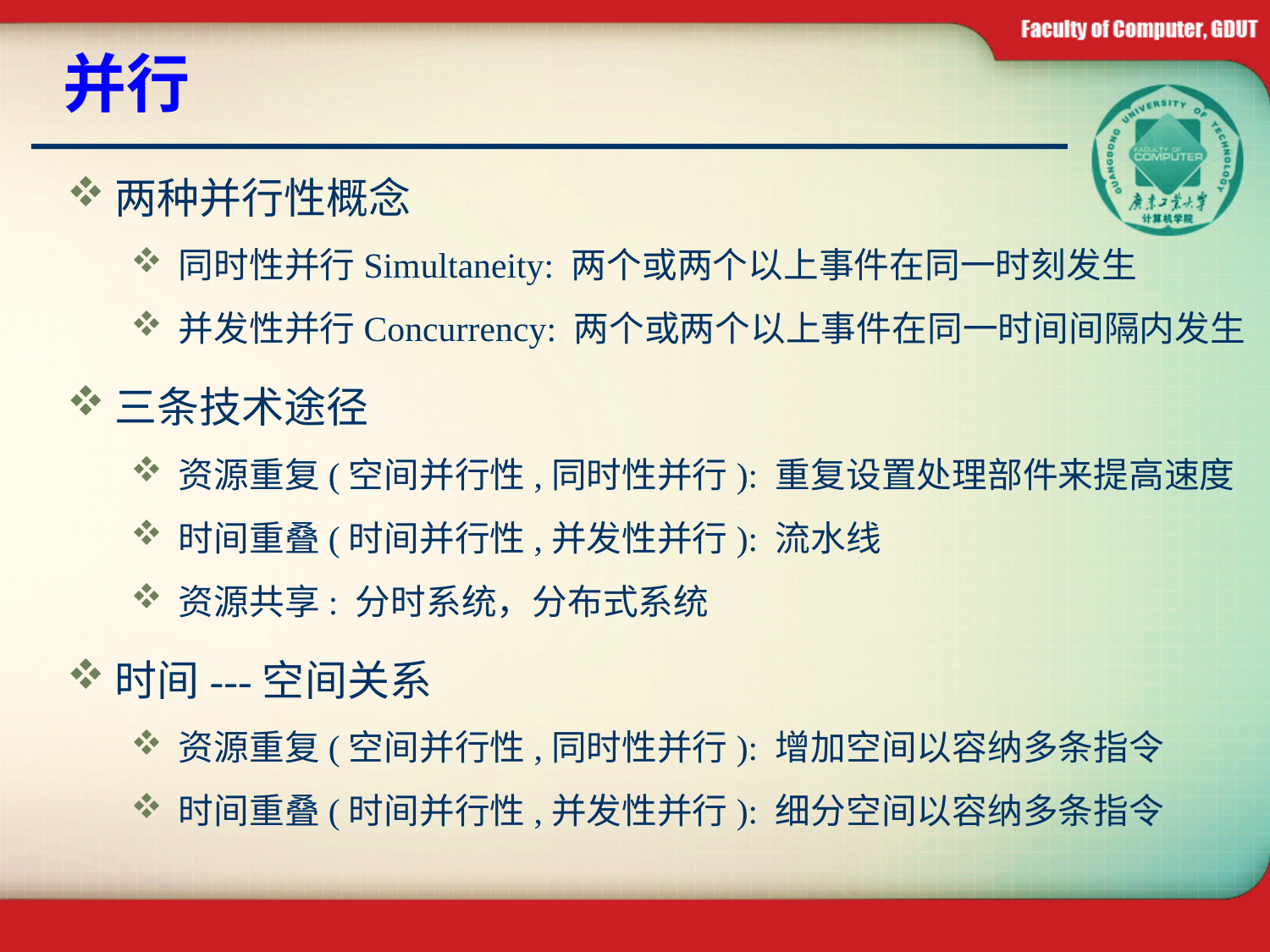

# 并行
两种并行性概念
同时性并行Simultaneity: 两个或两个以上事件在同一时刻发生
并发性并行Concurrency: 两个或两个以上事件在同一时间间隔内发生
三条技术途径
资源重复(空间并行性,同时性并行): 重复设置处理部件来提高速度
时间重叠(时间并行性,并发性并行): 流水线
资源共享: 分时系统，分布式系统
时间---空间关系
资源重复(空间并行性,同时性并行): 增加空间以容纳多条指令
时间重叠(时间并行性,并发性并行): 细分空间以容纳多条指令